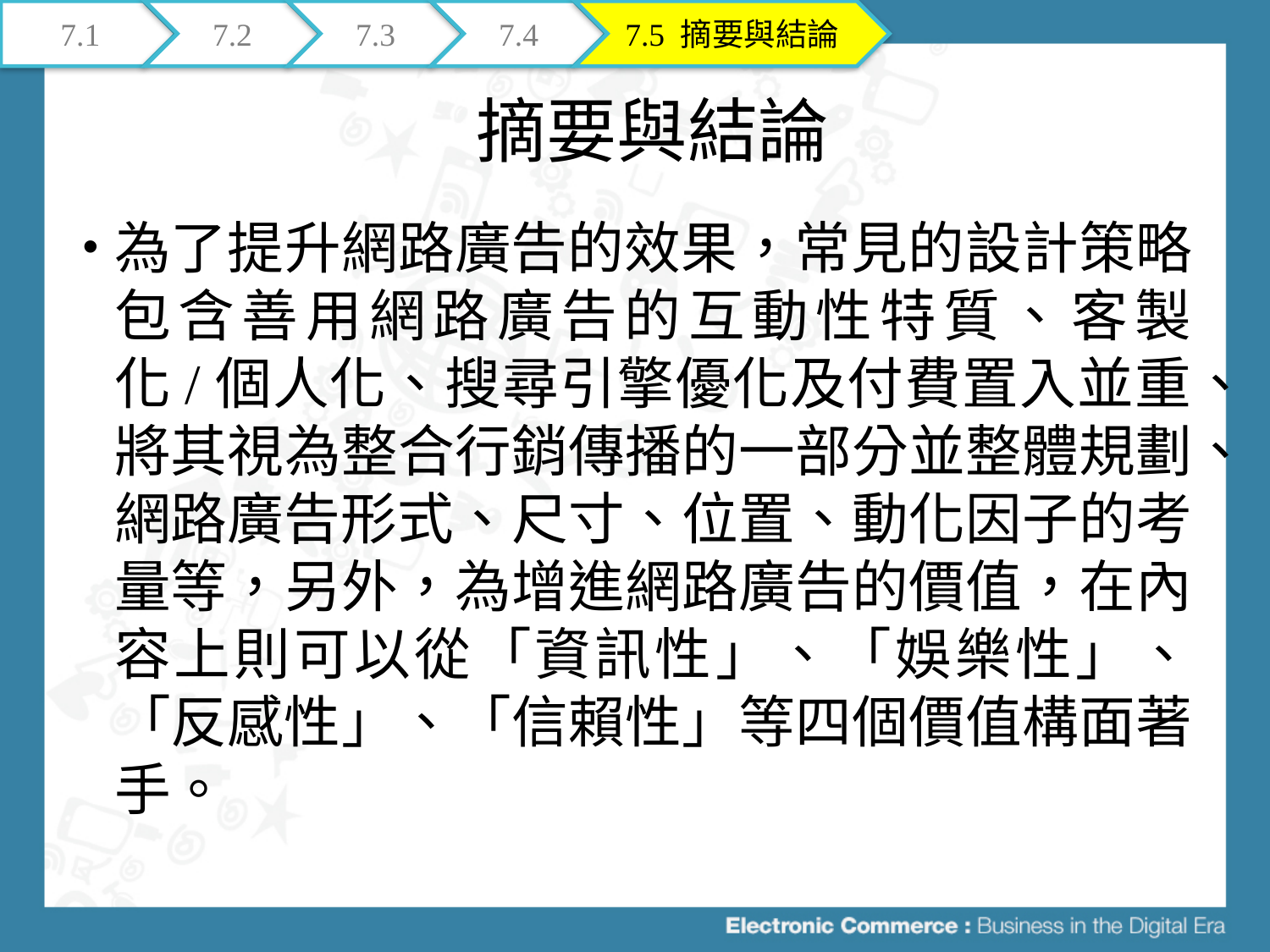

7.1
7.2
7.3
7.4
7.5 摘要與結論
# 摘要與結論
為了提升網路廣告的效果，常見的設計策略包含善用網路廣告的互動性特質、客製化/個人化、搜尋引擎優化及付費置入並重、將其視為整合行銷傳播的一部分並整體規劃、網路廣告形式、尺寸、位置、動化因子的考量等，另外，為增進網路廣告的價值，在內容上則可以從「資訊性」、「娛樂性」、「反感性」、「信賴性」等四個價值構面著手。